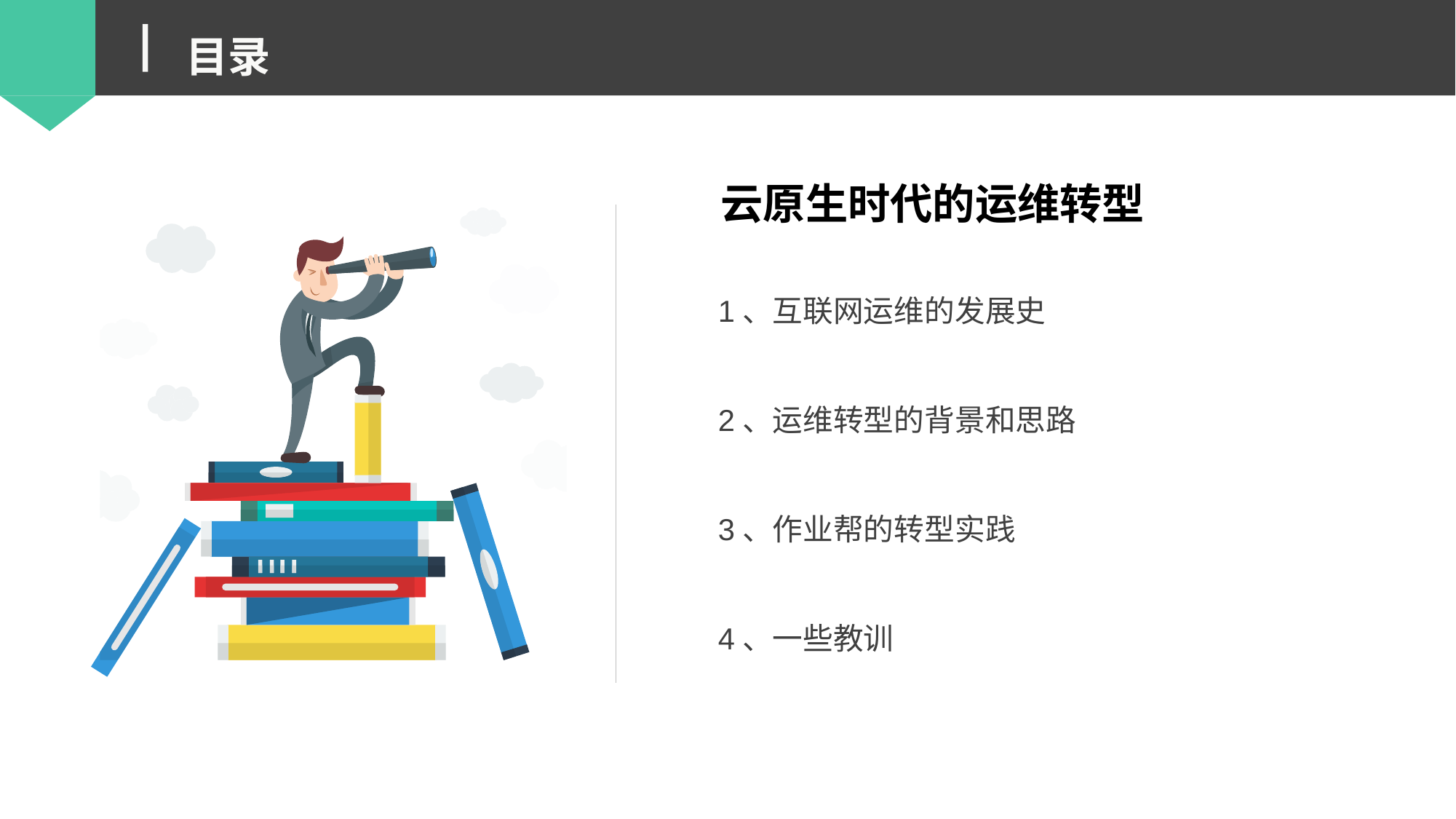

目录
云原生时代的运维转型

1、互联网运维的发展史

2、运维转型的背景和思路

3、作业帮的转型实践

4、一些教训